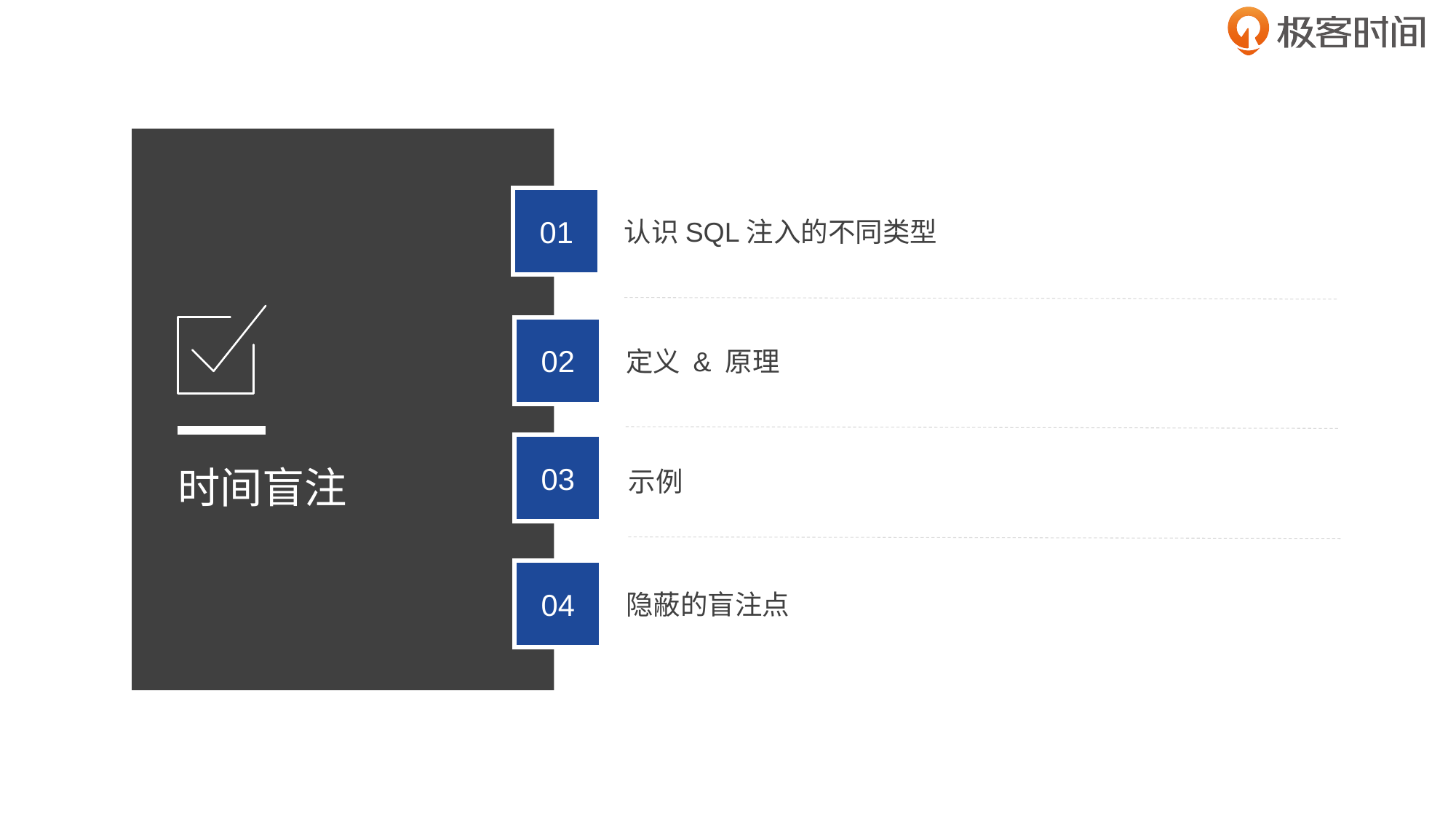

01
认识SQL注入的不同类型

时间盲注
02
定义 & 原理
03
示例
04
隐蔽的盲注点